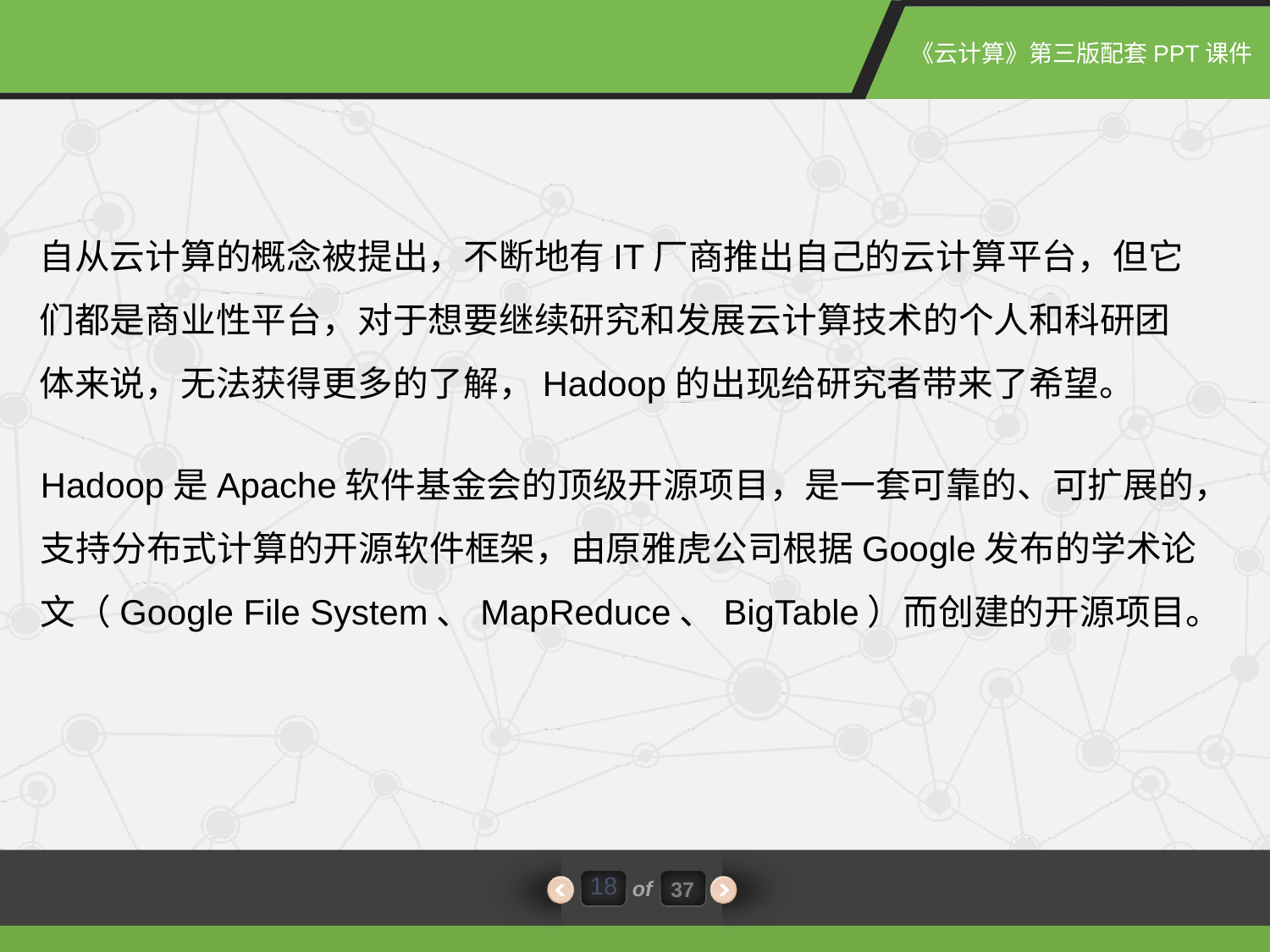

自从云计算的概念被提出，不断地有IT厂商推出自己的云计算平台，但它们都是商业性平台，对于想要继续研究和发展云计算技术的个人和科研团体来说，无法获得更多的了解，Hadoop的出现给研究者带来了希望。
Hadoop是Apache软件基金会的顶级开源项目，是一套可靠的、可扩展的，支持分布式计算的开源软件框架，由原雅虎公司根据Google发布的学术论文（Google File System、MapReduce、BigTable）而创建的开源项目。
18